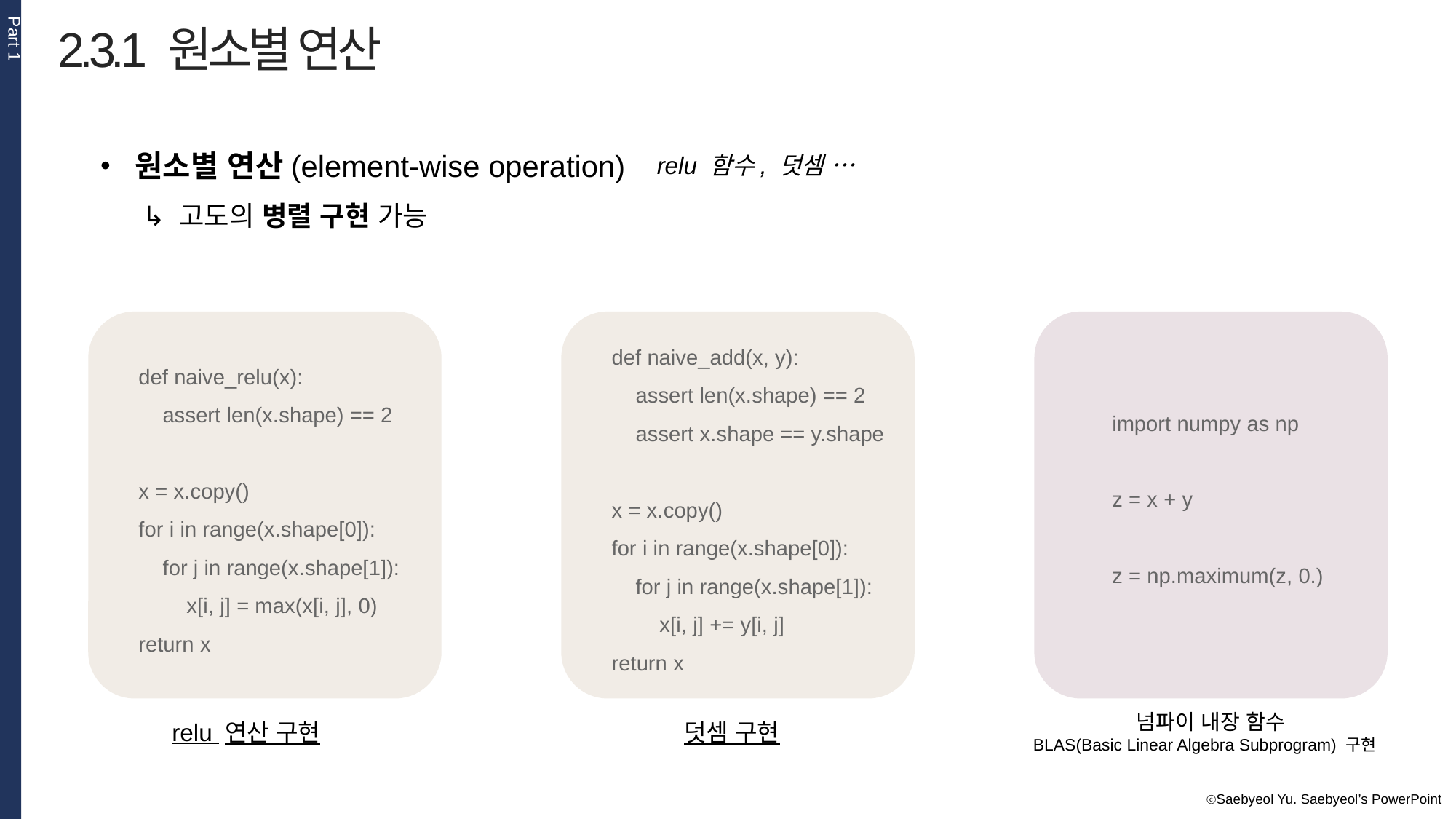

Part 1
2.3.1 원소별 연산
• 원소별 연산(element-wise operation)
relu 함수, 덧셈 …
↳ 고도의 병렬 구현 가능

def naive_add(x, y):
    assert len(x.shape) == 2
    assert x.shape == y.shape

x = x.copy()
for i in range(x.shape[0]):
    for j in range(x.shape[1]):
        x[i, j] += y[i, j]
return x
def naive_relu(x):
    assert len(x.shape) == 2

x = x.copy()
for i in range(x.shape[0]):
    for j in range(x.shape[1]):
        x[i, j] = max(x[i, j], 0)
return x
import numpy as np

z = x + y

z = np.maximum(z, 0.)
넘파이 내장 함수
BLAS(Basic Linear Algebra Subprogram) 구현
relu 연산 구현
덧셈 구현